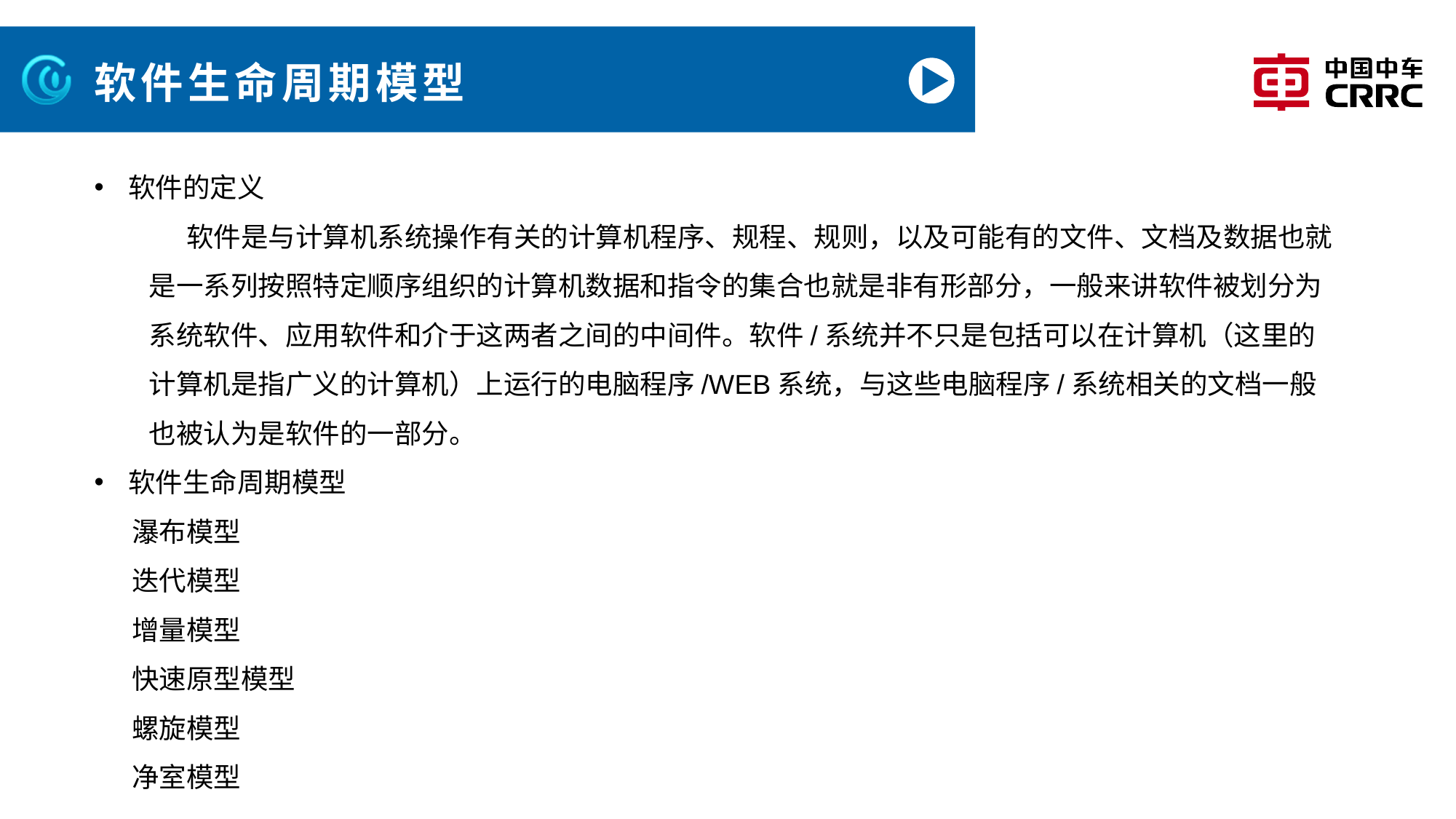

# 软件生命周期模型
软件的定义
     软件是与计算机系统操作有关的计算机程序、规程、规则，以及可能有的文件、文档及数据也就是一系列按照特定顺序组织的计算机数据和指令的集合也就是非有形部分，一般来讲软件被划分为系统软件、应用软件和介于这两者之间的中间件。软件/系统并不只是包括可以在计算机（这里的计算机是指广义的计算机）上运行的电脑程序/WEB系统，与这些电脑程序/系统相关的文档一般也被认为是软件的一部分。
软件生命周期模型
     瀑布模型
     迭代模型
     增量模型
     快速原型模型
     螺旋模型
     净室模型
5